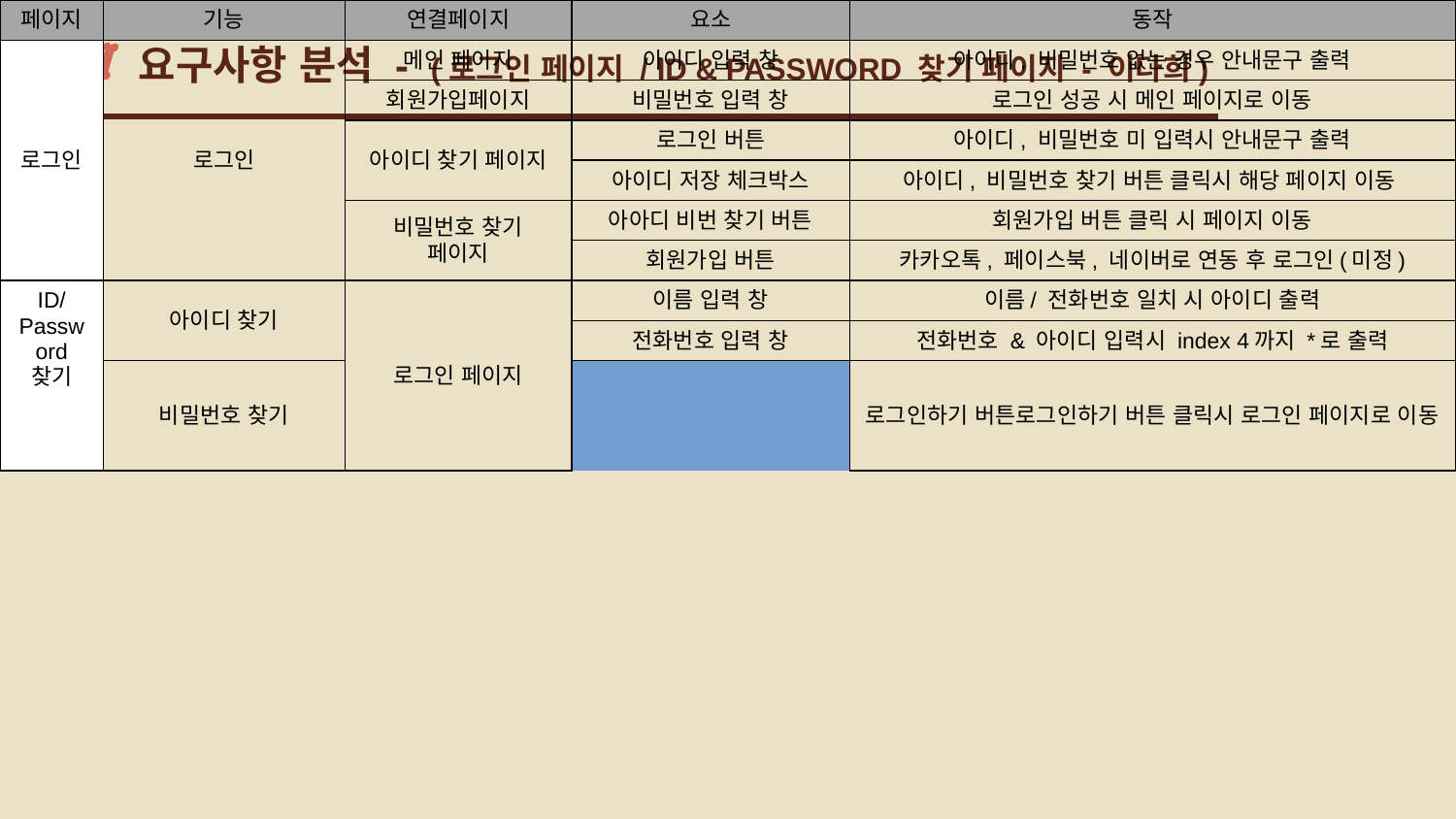

# 요구사항 분석 -  (로그인 페이지 / ID & PASSWORD 찾기 페이지 - 이다희)

| 페이지 | 기능 |  | 연결페이지 | 요소 | 동작 |
| --- | --- | --- | --- | --- | --- |
| 로그인 | 로그인 |  | 메인 페이지 | 아이디 입력 창 | 아이디, 비밀번호 없는 경우 안내문구 출력 |
|  |  |  | 회원가입페이지 | 비밀번호 입력 창 | 로그인 성공 시 메인 페이지로 이동 |
|  |  |  | 아이디 찾기 페이지 | 로그인 버튼 | 아이디, 비밀번호 미 입력시 안내문구 출력 |
|  |  |  |  | 아이디 저장 체크박스 | 아이디, 비밀번호 찾기 버튼 클릭시 해당 페이지 이동 |
|  |  |  | 비밀번호 찾기 페이지 | 아아디 비번 찾기 버튼 | 회원가입 버튼 클릭 시 페이지 이동 |
|  |  |  |  | 회원가입 버튼 | 카카오톡, 페이스북, 네이버로 연동 후 로그인(미정) |
| ID/Password 찾기 | 아이디 찾기 |  | 로그인 페이지 | 이름 입력 창 | 이름/ 전화번호 일치 시 아이디 출력 |
|  |  |  |  | 전화번호 입력 창 | 전화번호 & 아이디 입력시 index 4까지 \*로 출력 |
|  | 비밀번호 찾기 |  |  | 로그인하기 버튼 | 로그인하기 버튼 클릭시 로그인 페이지로 이동 |
|  |  |  |  |  | 아이디, 비밀번호 확인 시 로그인 페이지로 이동 |